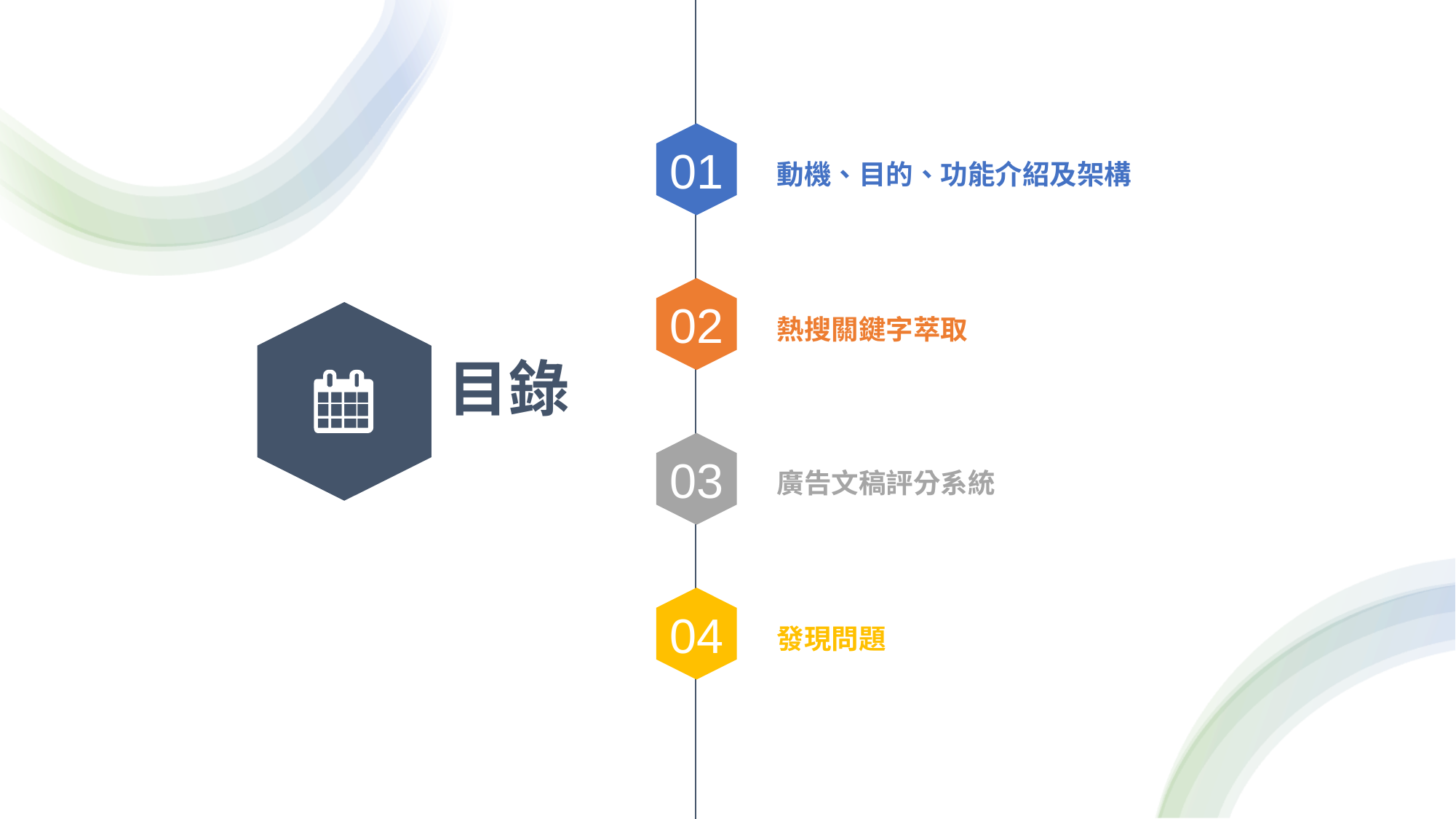

01
動機、目的、功能介紹及架構
02
熱搜關鍵字萃取

目錄
03
廣告文稿評分系統
04
發現問題